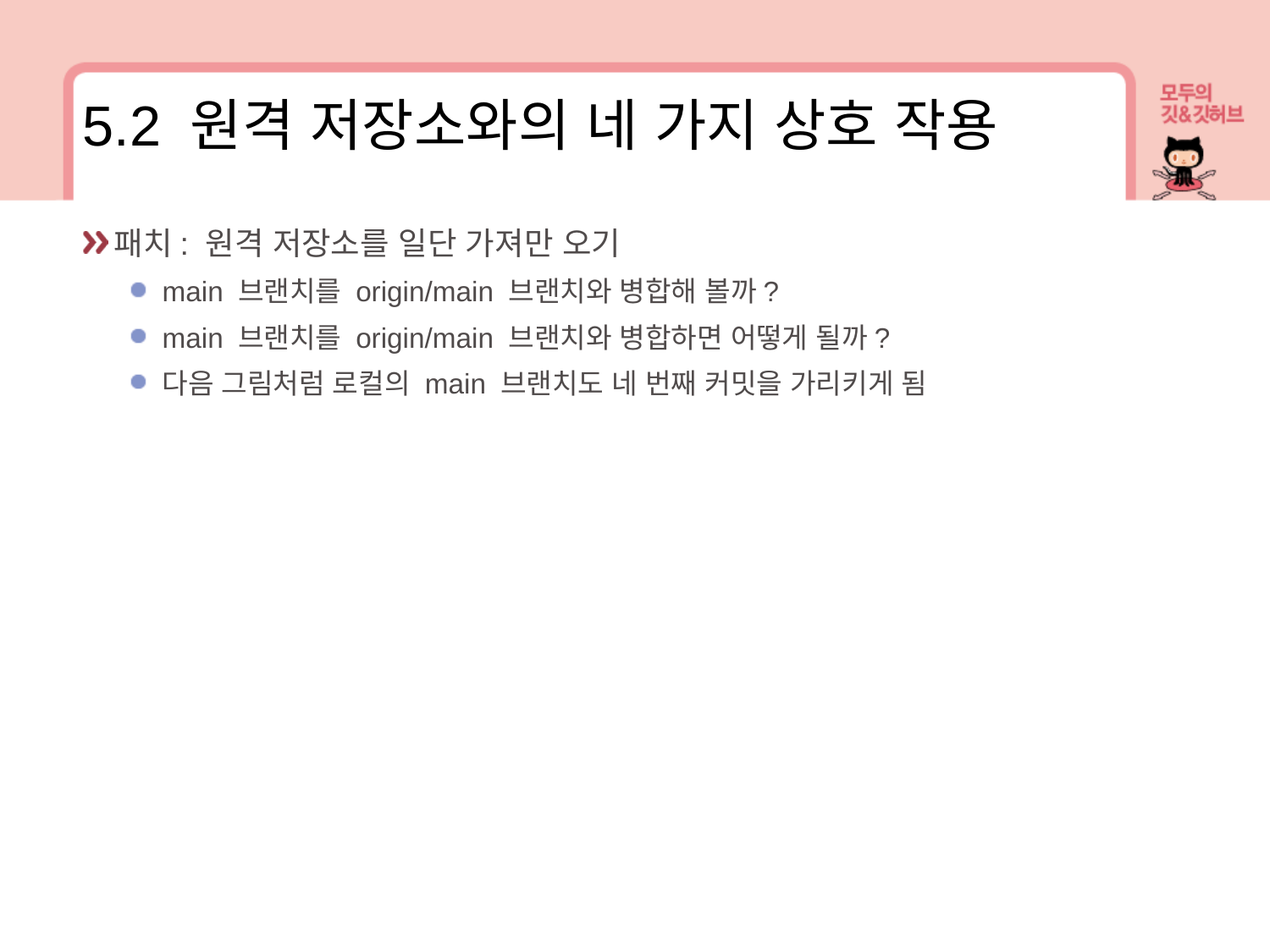

5.2 원격 저장소와의 네 가지 상호 작용
패치: 원격 저장소를 일단 가져만 오기
main 브랜치를 origin/main 브랜치와 병합해 볼까?
main 브랜치를 origin/main 브랜치와 병합하면 어떻게 될까?
다음 그림처럼 로컬의 main 브랜치도 네 번째 커밋을 가리키게 됨